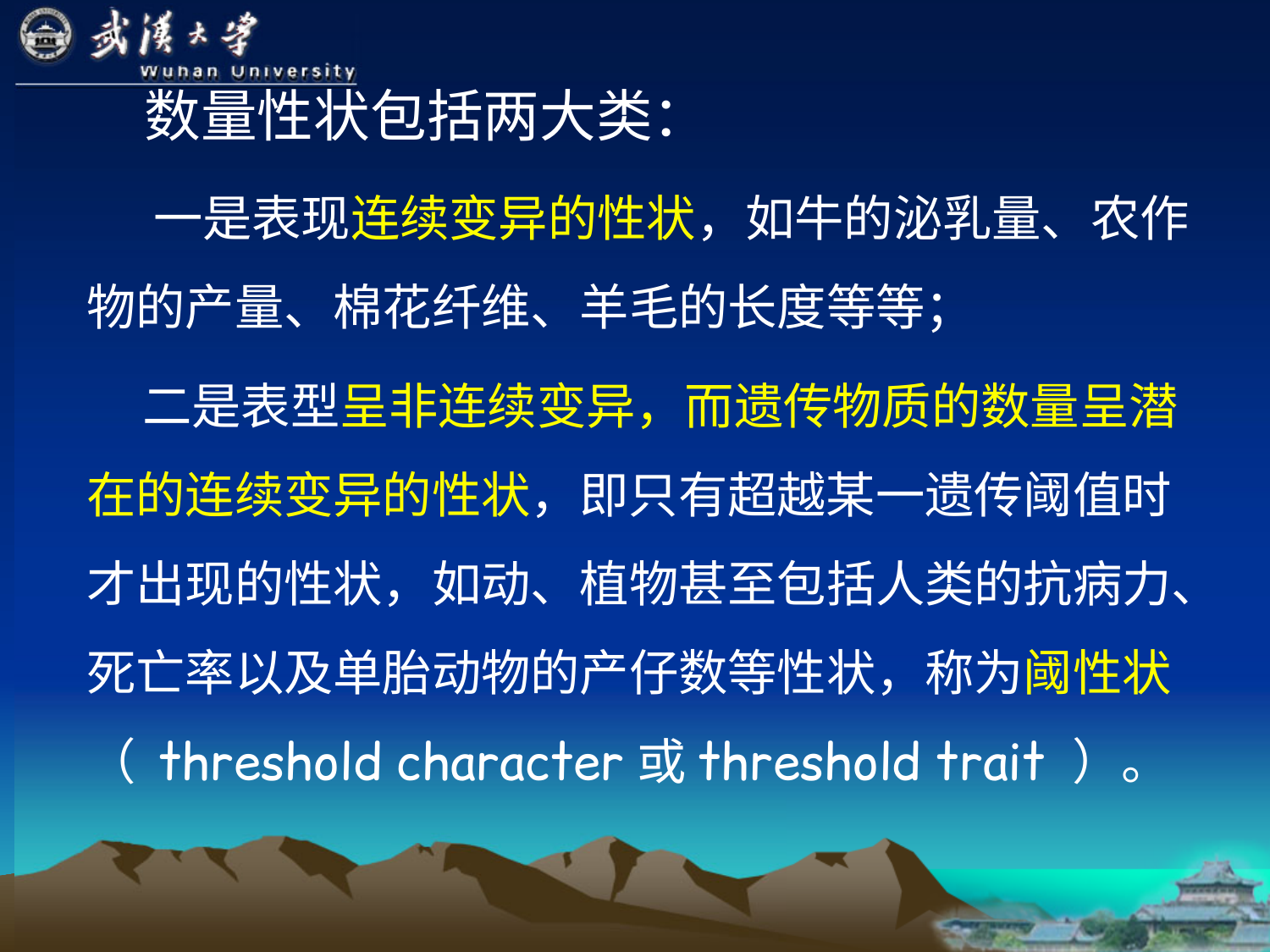

数量性状包括两大类：
     一是表现连续变异的性状，如牛的泌乳量、农作物的产量、棉花纤维、羊毛的长度等等；
    二是表型呈非连续变异，而遗传物质的数量呈潜在的连续变异的性状，即只有超越某一遗传阈值时才出现的性状，如动、植物甚至包括人类的抗病力、死亡率以及单胎动物的产仔数等性状，称为阈性状（ threshold character或threshold trait ）。